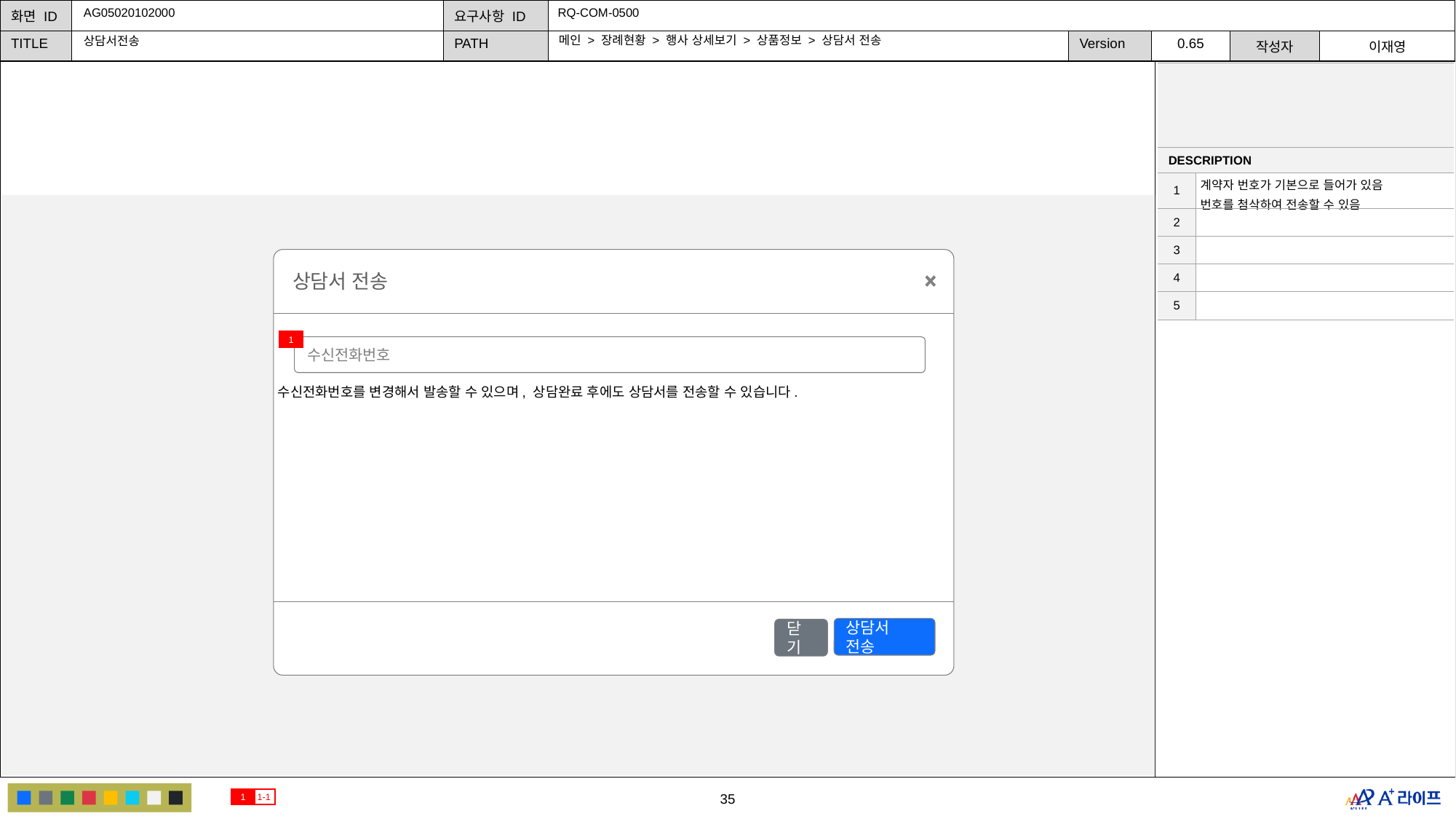

AG05020102000

RQ-COM-0500
메인 > 장례현황 > 행사 상세보기 > 상품정보 > 상담서 전송
상담서전송
|  |  |
| --- | --- |
| DESCRIPTION |  |
| 1 | 계약자 번호가 기본으로 들어가 있음 번호를 첨삭하여 전송할 수 있음 |
| 2 |  |
| 3 |  |
| 4 |  |
| 5 |  |
상담서 전송

상담서 전송
닫기
1
수신전화번호
수신전화번호를 변경해서 발송할 수 있으며, 상담완료 후에도 상담서를 전송할 수 있습니다.
1
1-1